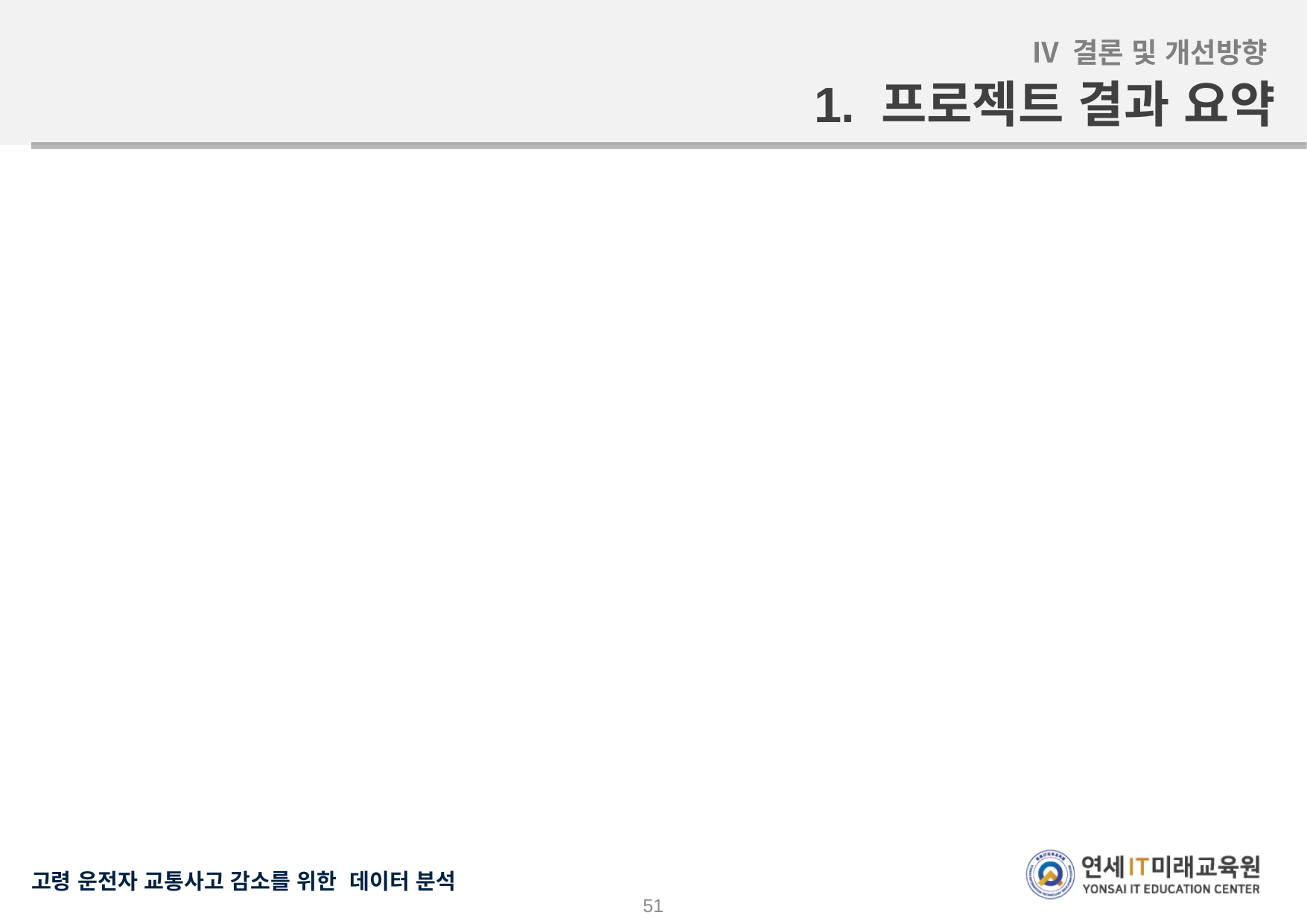

Ⅳ 결론 및 개선방향
1. 프로젝트 결과 요약
51